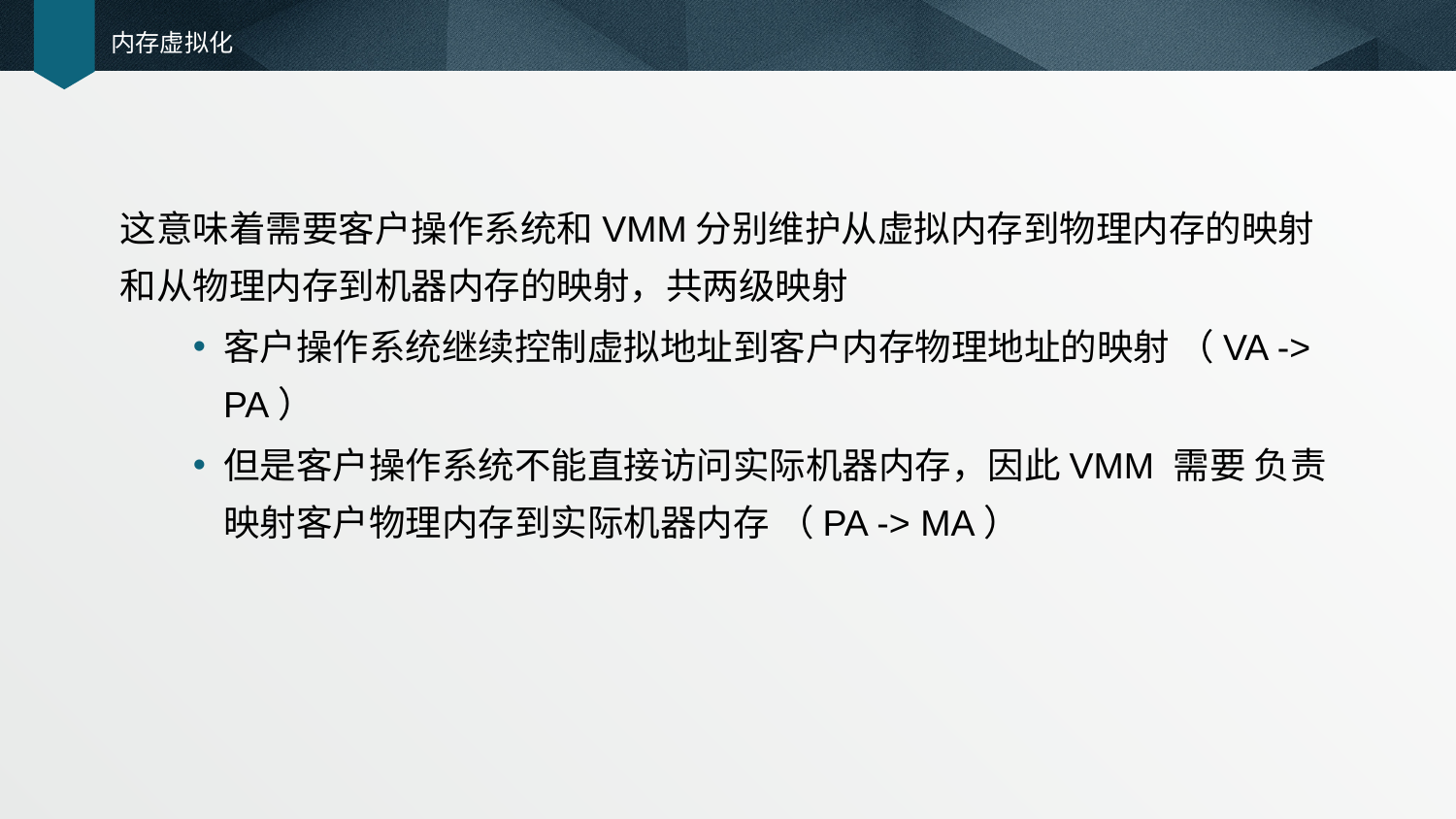

# 内存虚拟化

这意味着需要客户操作系统和VMM分别维护从虚拟内存到物理内存的映射和从物理内存到机器内存的映射，共两级映射
客户操作系统继续控制虚拟地址到客户内存物理地址的映射 （VA -> PA）
但是客户操作系统不能直接访问实际机器内存，因此VMM 需要 负责映射客户物理内存到实际机器内存 （PA -> MA）